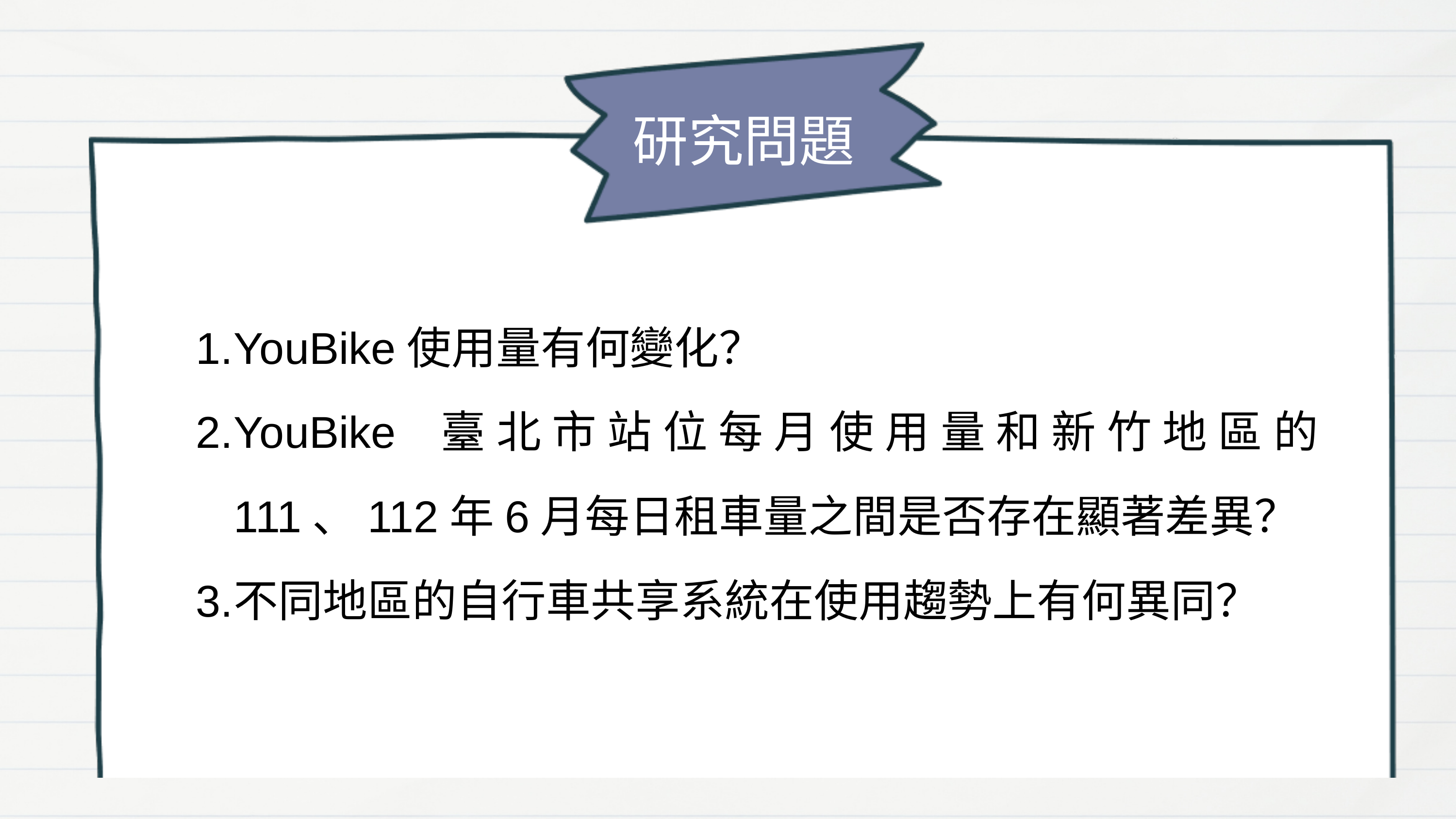

研究問題
YouBike使用量有何變化？
YouBike 臺北市站位每月使用量和新竹地區的111、112年6月每日租車量之間是否存在顯著差異？
不同地區的自行車共享系統在使用趨勢上有何異同？